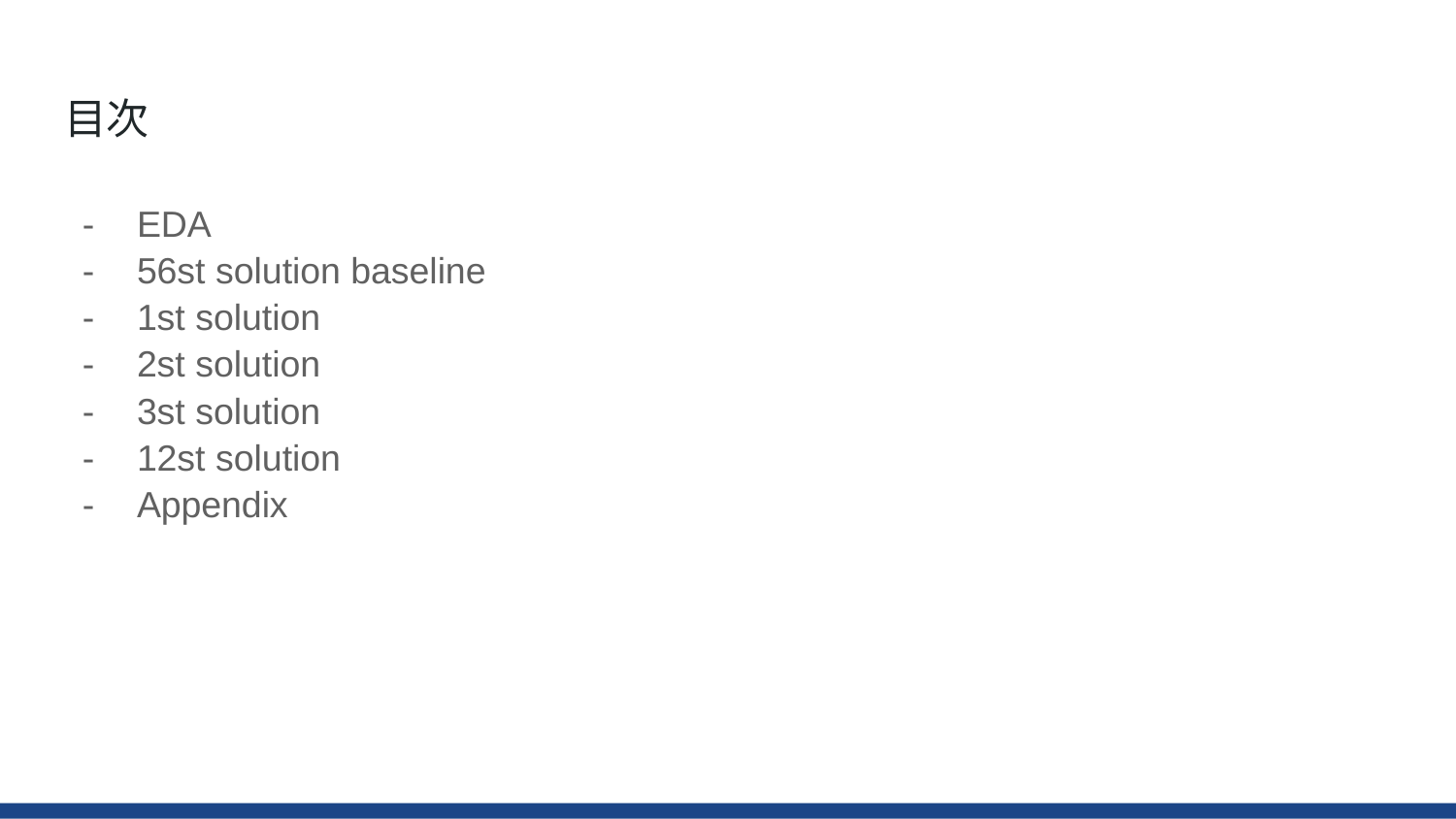

# 目次
EDA
56st solution baseline
1st solution
2st solution
3st solution
12st solution
Appendix